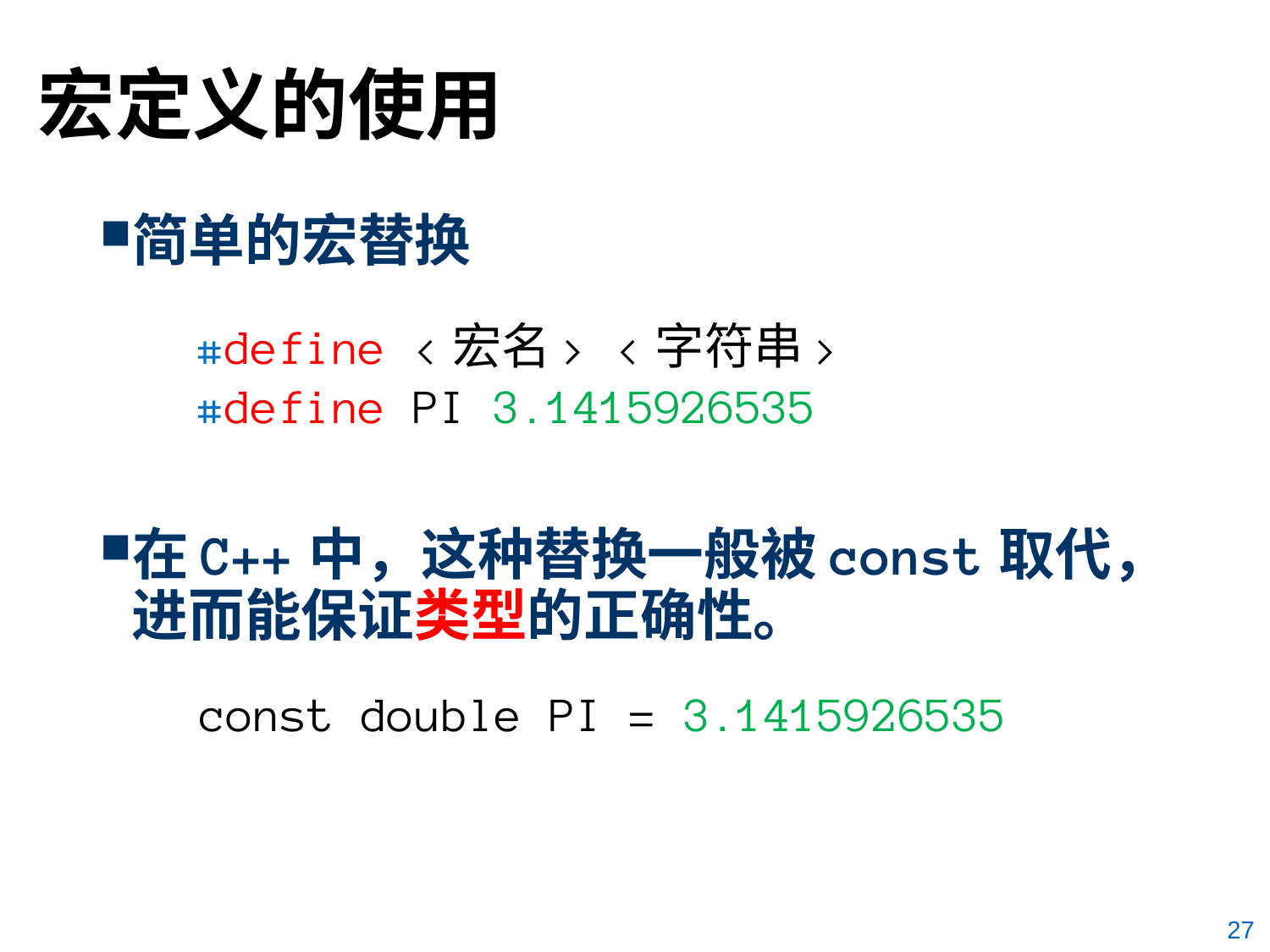

# 宏定义的使用
简单的宏替换

在C++中，这种替换一般被const取代，进而能保证类型的正确性。
#define <宏名> <字符串>
#define PI 3.1415926535
const double PI = 3.1415926535
27